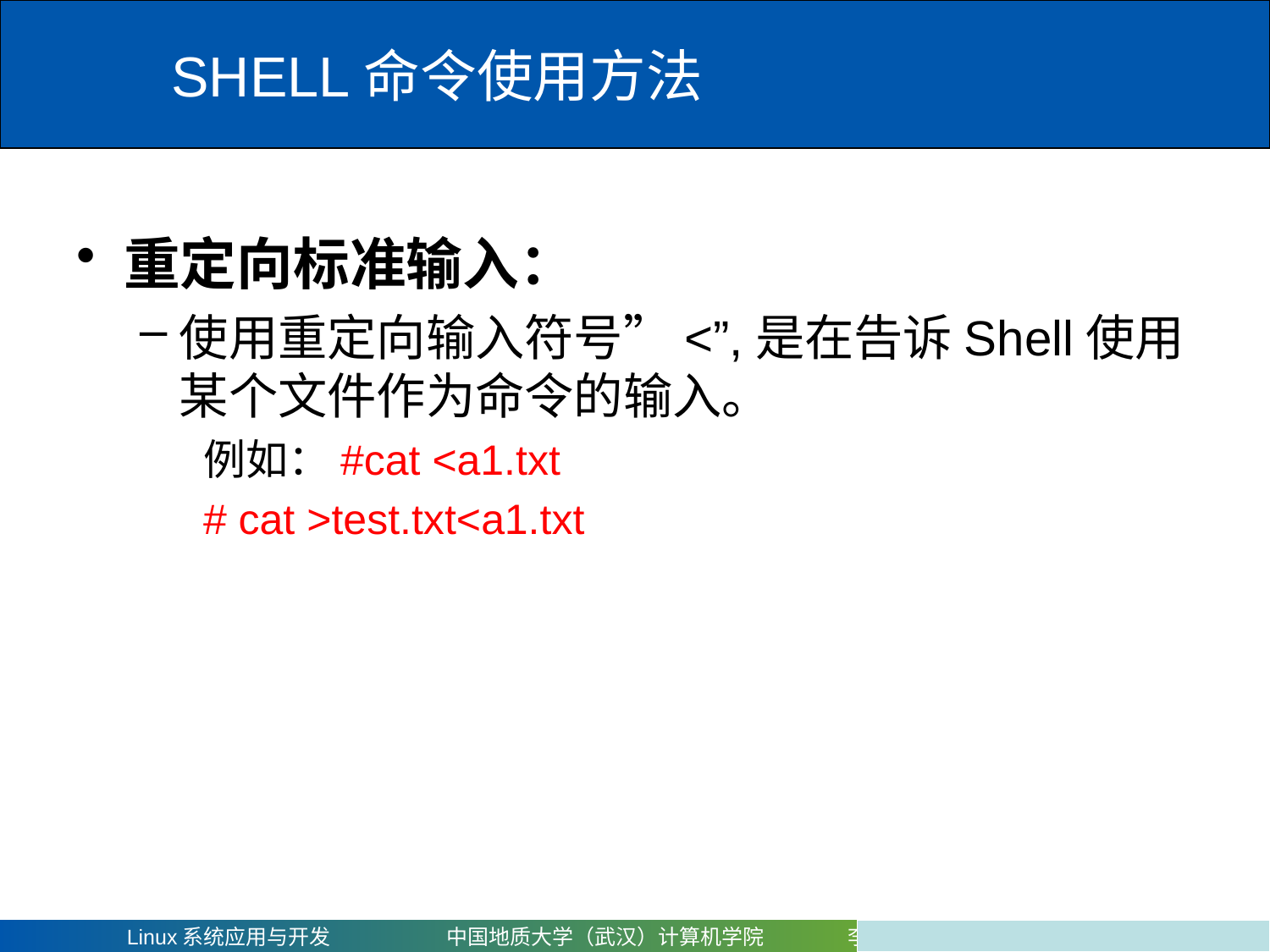

# SHELL命令使用方法
重定向标准输入：
使用重定向输入符号”<”,是在告诉Shell使用某个文件作为命令的输入。
例如：#cat <a1.txt
# cat >test.txt<a1.txt